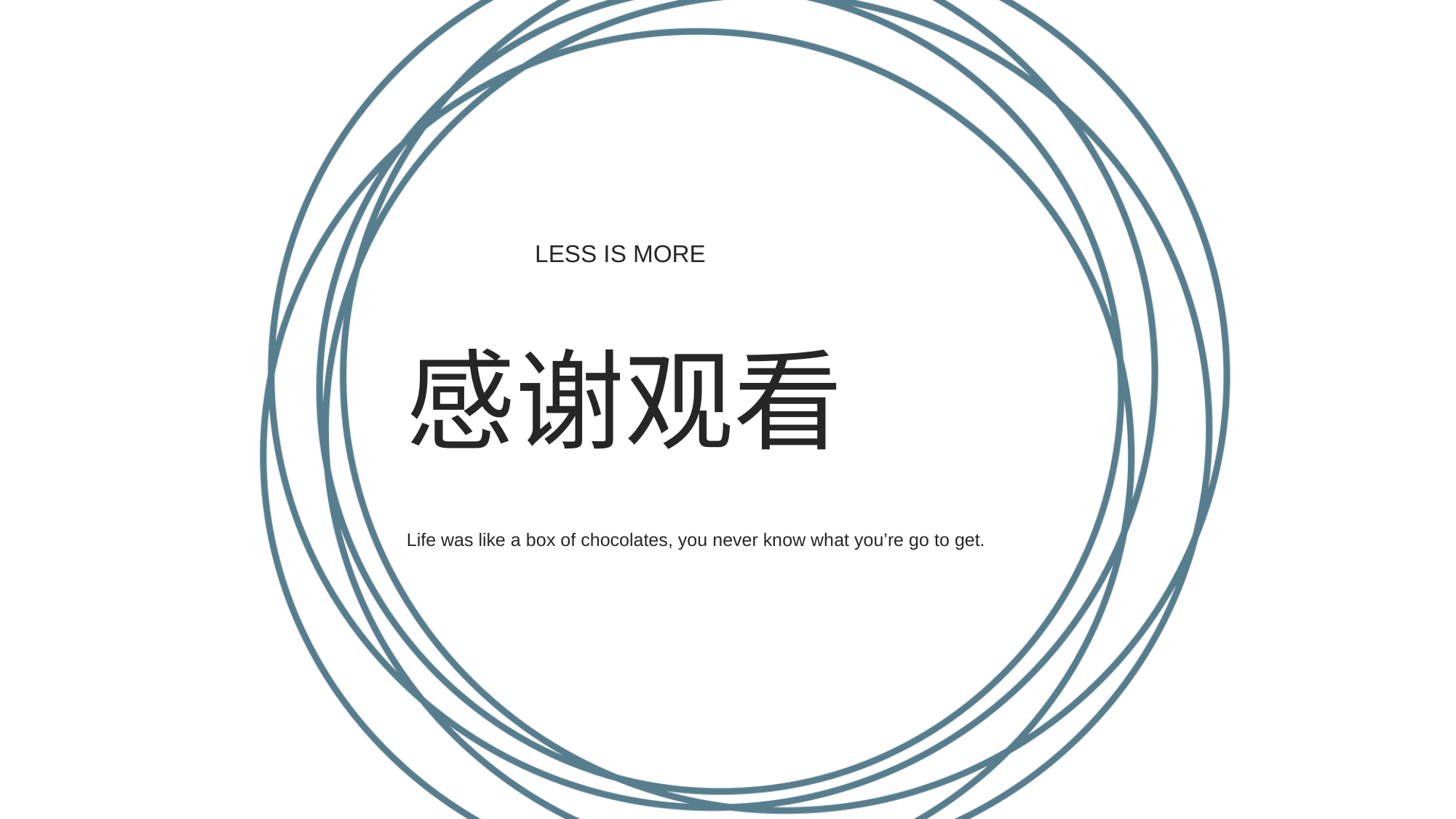

LESS IS MORE
感谢观看
Life was like a box of chocolates, you never know what you’re go to get.